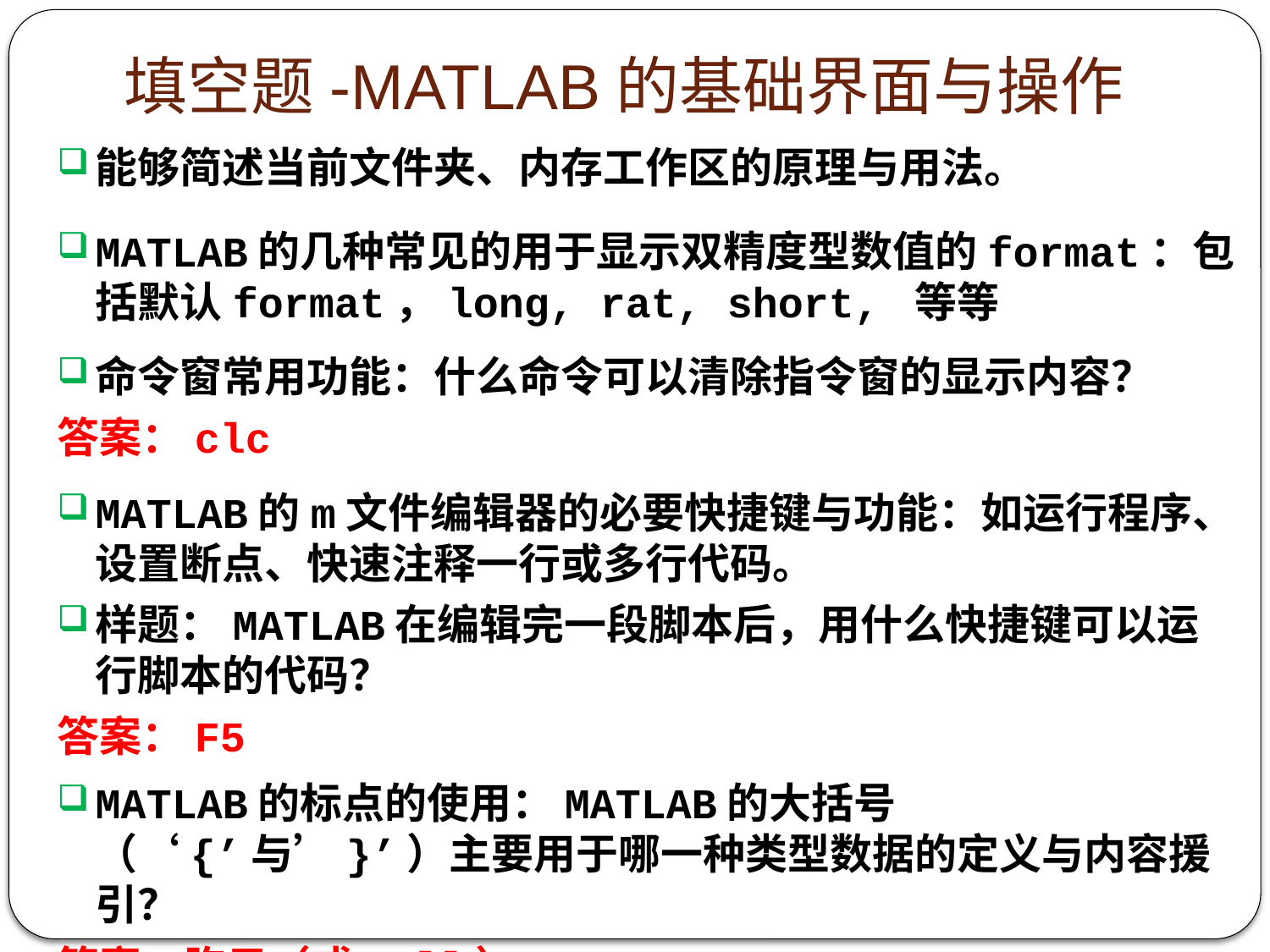

# 填空题-MATLAB的基础界面与操作
能够简述当前文件夹、内存工作区的原理与用法。
MATLAB的几种常见的用于显示双精度型数值的format：包括默认format，long, rat, short, 等等
命令窗常用功能：什么命令可以清除指令窗的显示内容？
答案：clc
MATLAB的m文件编辑器的必要快捷键与功能：如运行程序、设置断点、快速注释一行或多行代码。
样题：MATLAB在编辑完一段脚本后，用什么快捷键可以运行脚本的代码？
答案：F5
MATLAB的标点的使用：MATLAB的大括号（‘{’与’}’）主要用于哪一种类型数据的定义与内容援引？
答案：胞元（或cell）